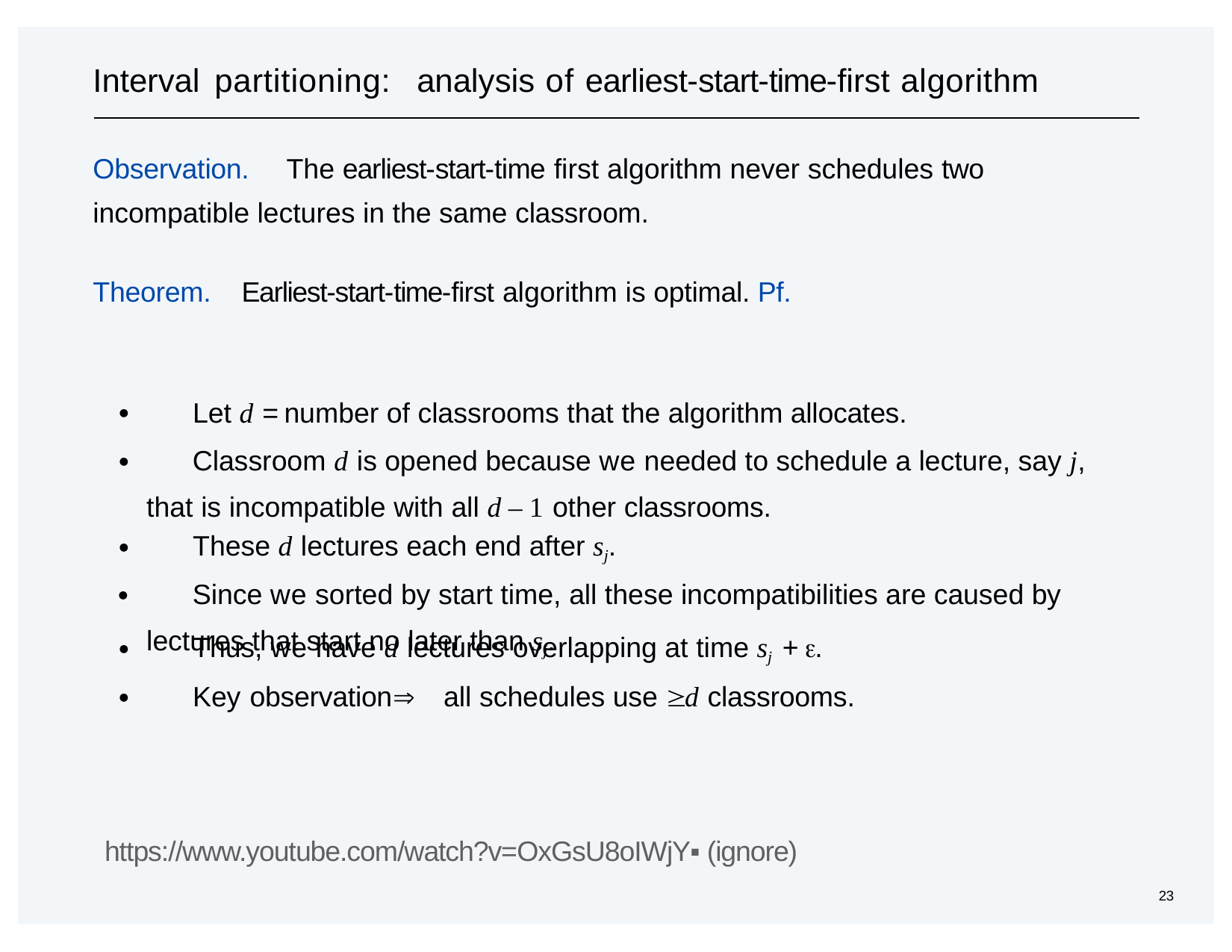

# Interval partitioning:	analysis of earliest-start-time-first algorithm

Observation.	The earliest-start-time first algorithm never schedules two incompatible lectures in the same classroom.

Theorem.	Earliest-start-time-first algorithm is optimal. Pf.
・Let d = number of classrooms that the algorithm allocates.
・Classroom d is opened because we needed to schedule a lecture, say j, that is incompatible with all d – 1 other classrooms.
・These d lectures each end after sj.
・Since we sorted by start time, all these incompatibilities are caused by lectures that start no later than sj.
・Thus, we have d lectures overlapping at time sj + ε.
・Key observation	⇒   all schedules use ≥ d classrooms.

https://www.youtube.com/watch?v=OxGsU8oIWjY▪ (ignore)
23